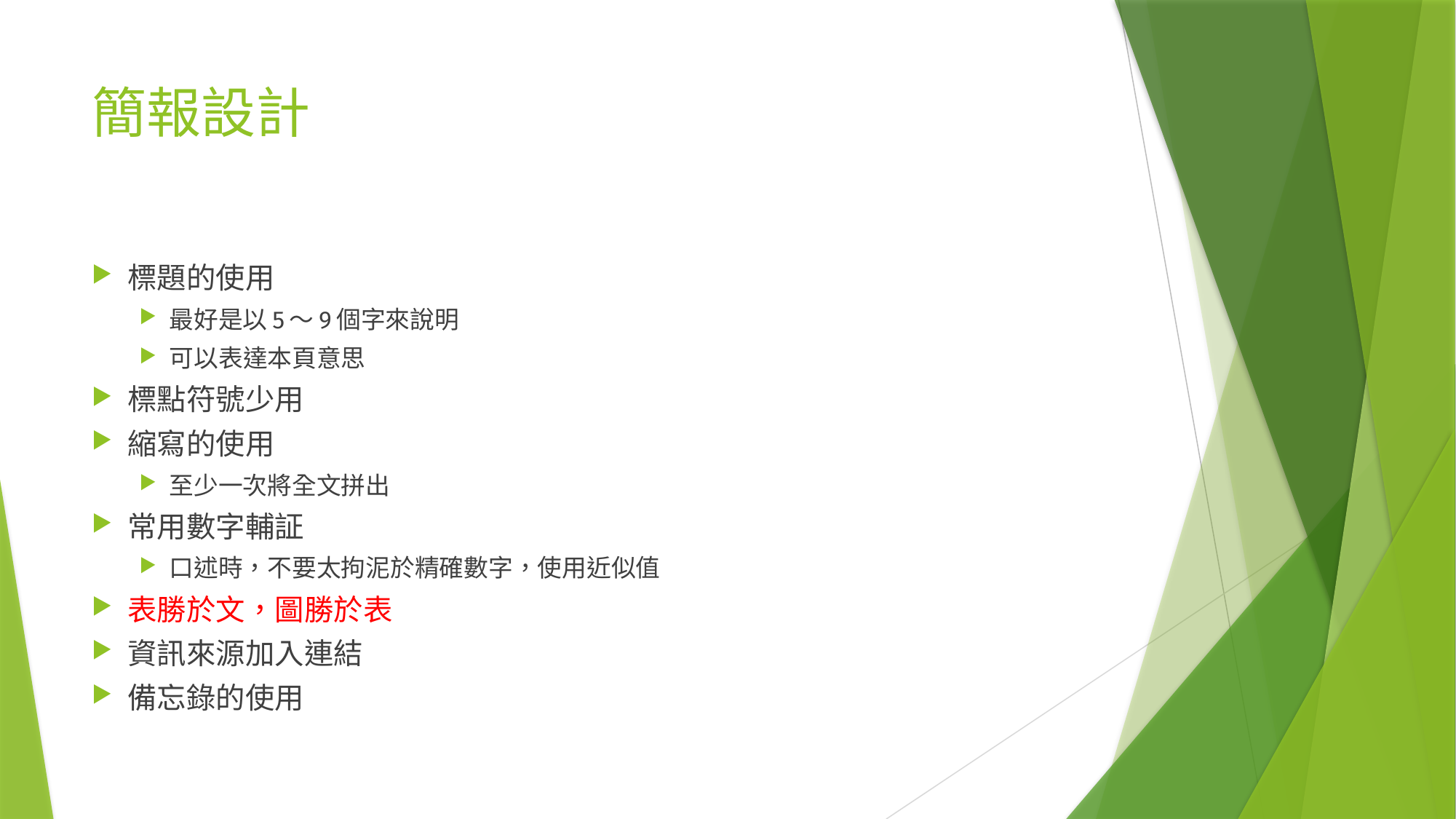

# 簡報設計
標題的使用
最好是以5～9個字來說明
可以表達本頁意思
標點符號少用
縮寫的使用
至少一次將全文拼出
常用數字輔証
口述時，不要太拘泥於精確數字，使用近似值
表勝於文，圖勝於表
資訊來源加入連結
備忘錄的使用